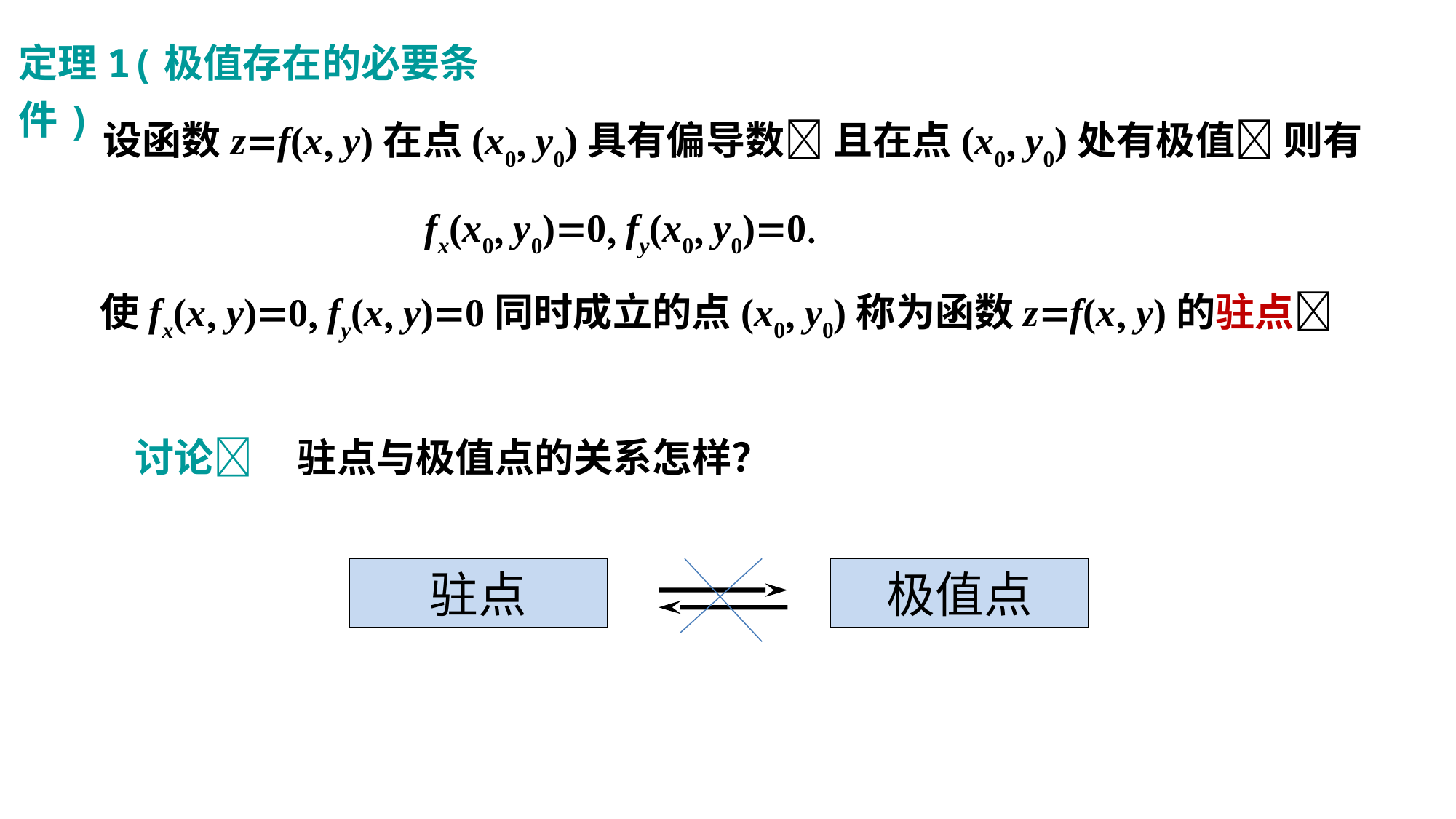

定理1(极值存在的必要条件)
        设函数z=f(x, y)在点(x0, y0)具有偏导数, 且在点(x0, y0)处有极值, 则有
fx(x0, y0)=0, fy(x0, y0)=0.
使fx(x, y)=0, fy(x, y)=0同时成立的点(x0, y0)称为函数z=f(x, y)的驻点.
讨论:     驻点与极值点的关系怎样？
驻点

极值点